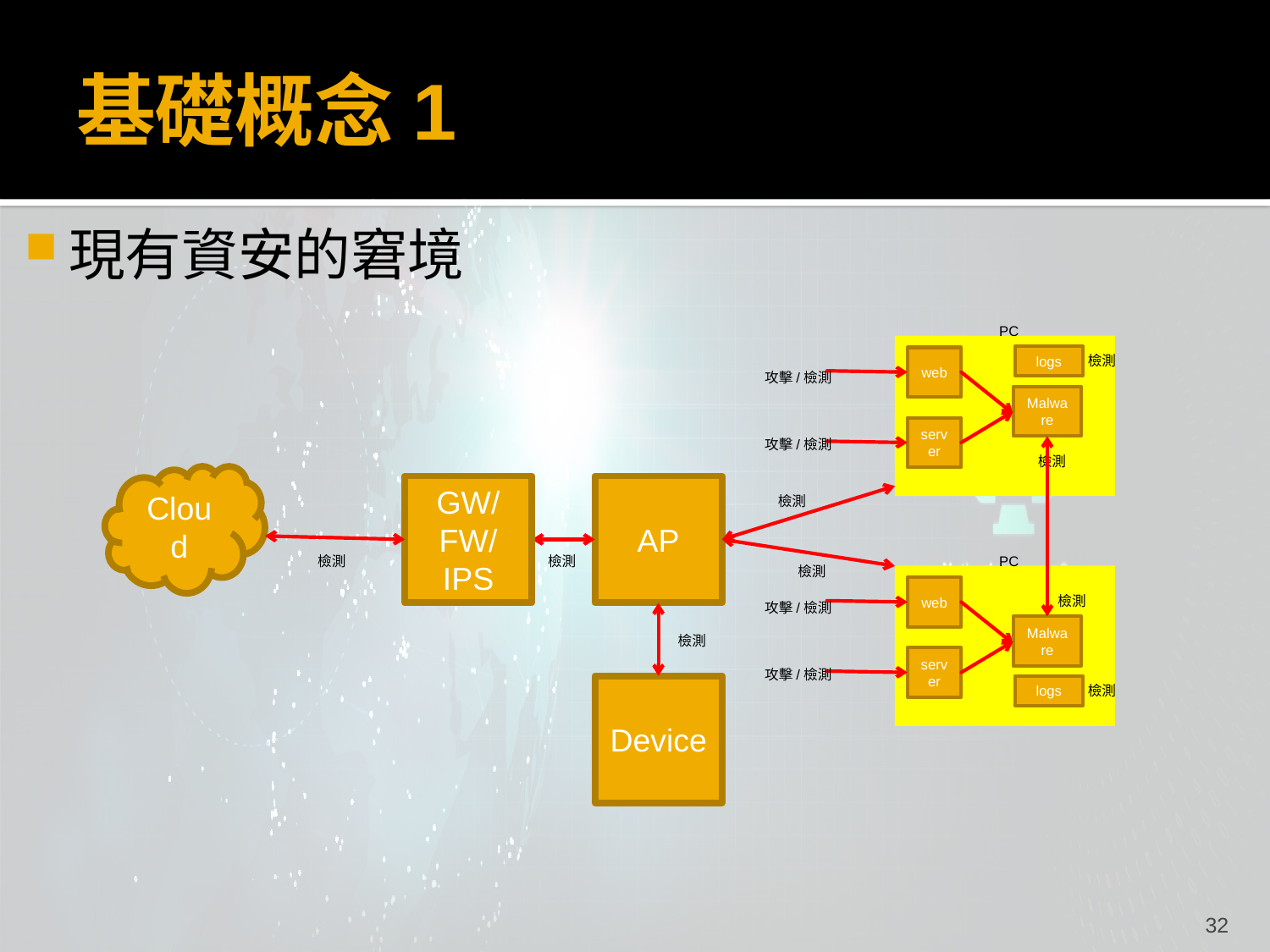

# 基礎概念1
現有資安的窘境

PC

web
攻擊/檢測
Malware
server
攻擊/檢測
logs
檢測
檢測
Cloud
GW/FW/IPS
AP
檢測
檢測
檢測
PC

web
攻擊/檢測
Malware
server
攻擊/檢測
檢測
檢測
檢測
Device
logs
檢測
32